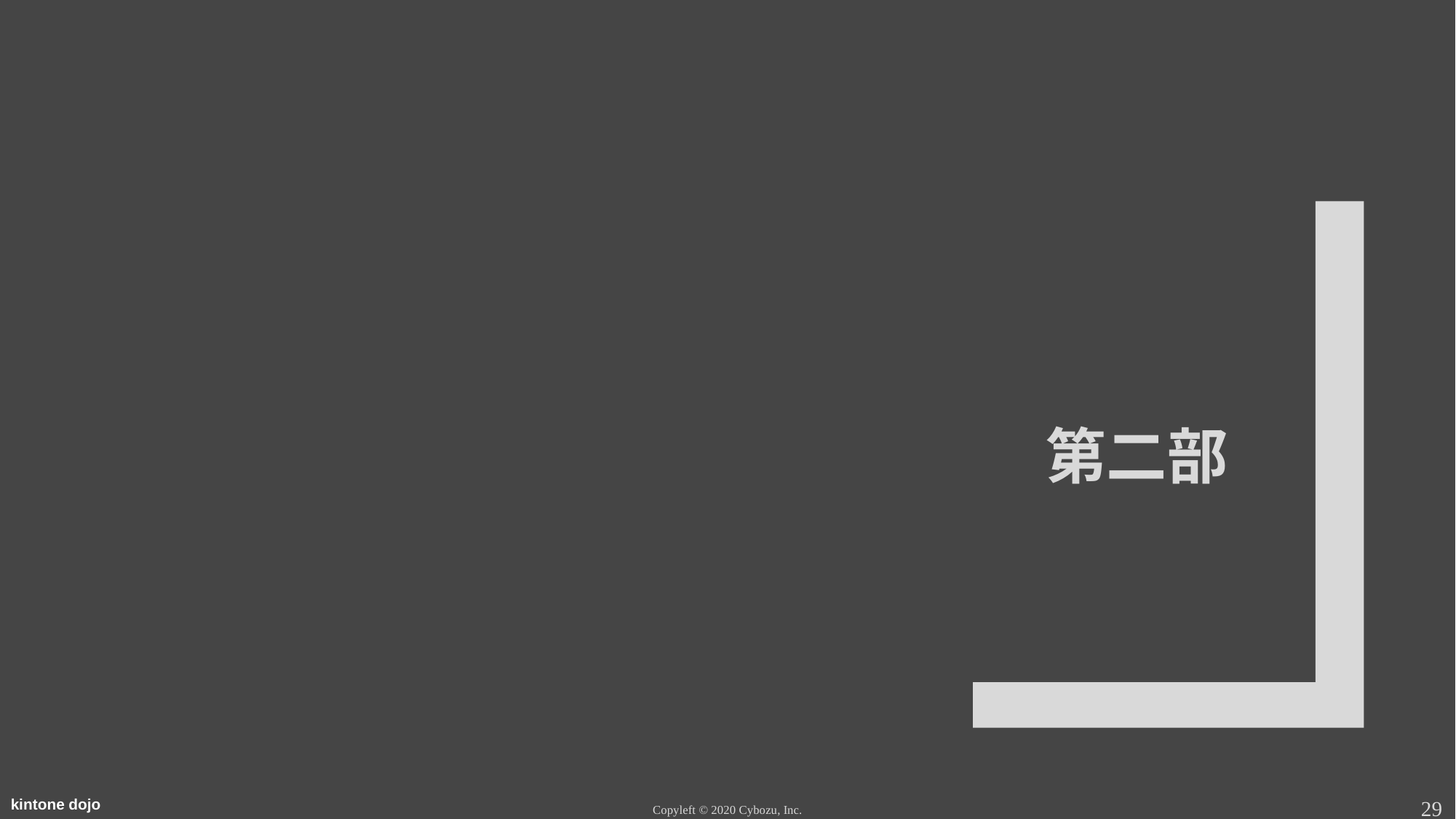

# 第二部
29
Copyleft © 2020 Cybozu, Inc.